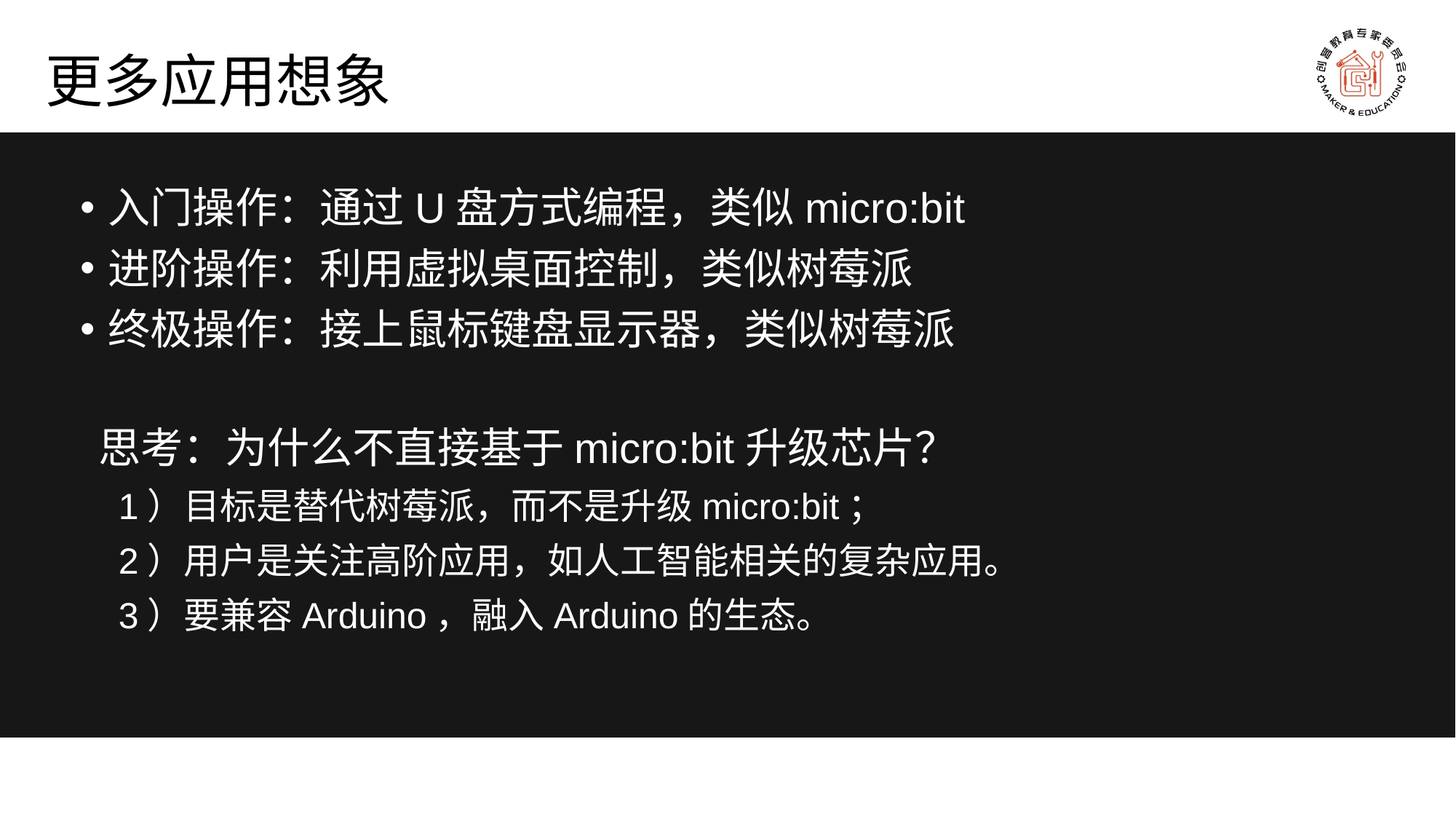

# 更多应用想象
入门操作：通过U盘方式编程，类似micro:bit
进阶操作：利用虚拟桌面控制，类似树莓派
终极操作：接上鼠标键盘显示器，类似树莓派

思考：为什么不直接基于micro:bit升级芯片？
  1）目标是替代树莓派，而不是升级micro:bit；
  2）用户是关注高阶应用，如人工智能相关的复杂应用。
  3）要兼容Arduino，融入Arduino的生态。